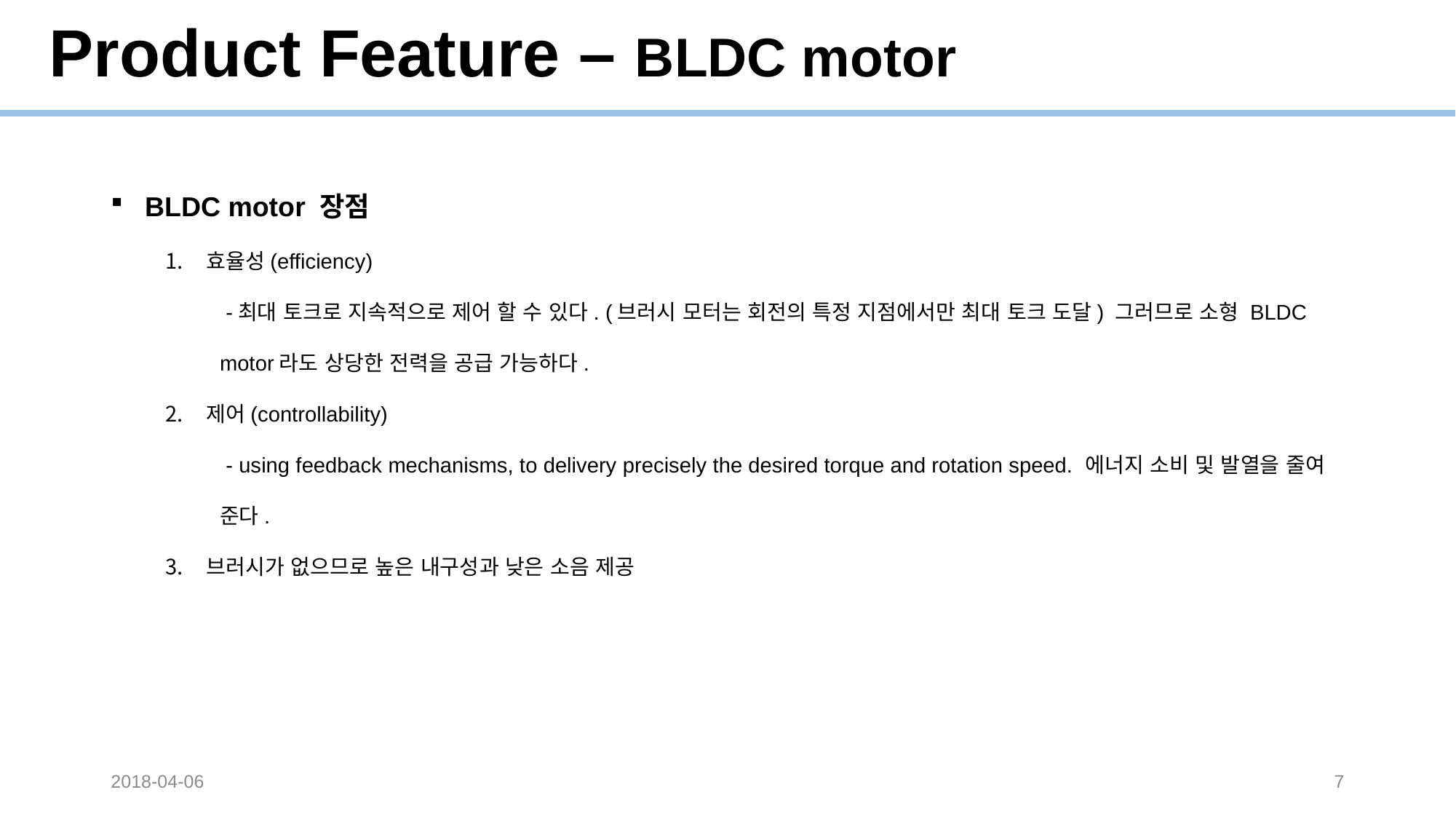

Product Feature – BLDC motor

BLDC motor 장점
효율성(efficiency)
 -최대 토크로 지속적으로 제어 할 수 있다. (브러시 모터는 회전의 특정 지점에서만 최대 토크 도달) 그러므로 소형 BLDC motor라도 상당한 전력을 공급 가능하다.
제어(controllability)
 - using feedback mechanisms, to delivery precisely the desired torque and rotation speed. 에너지 소비 및 발열을 줄여 준다.
브러시가 없으므로 높은 내구성과 낮은 소음 제공
2018-04-06
7